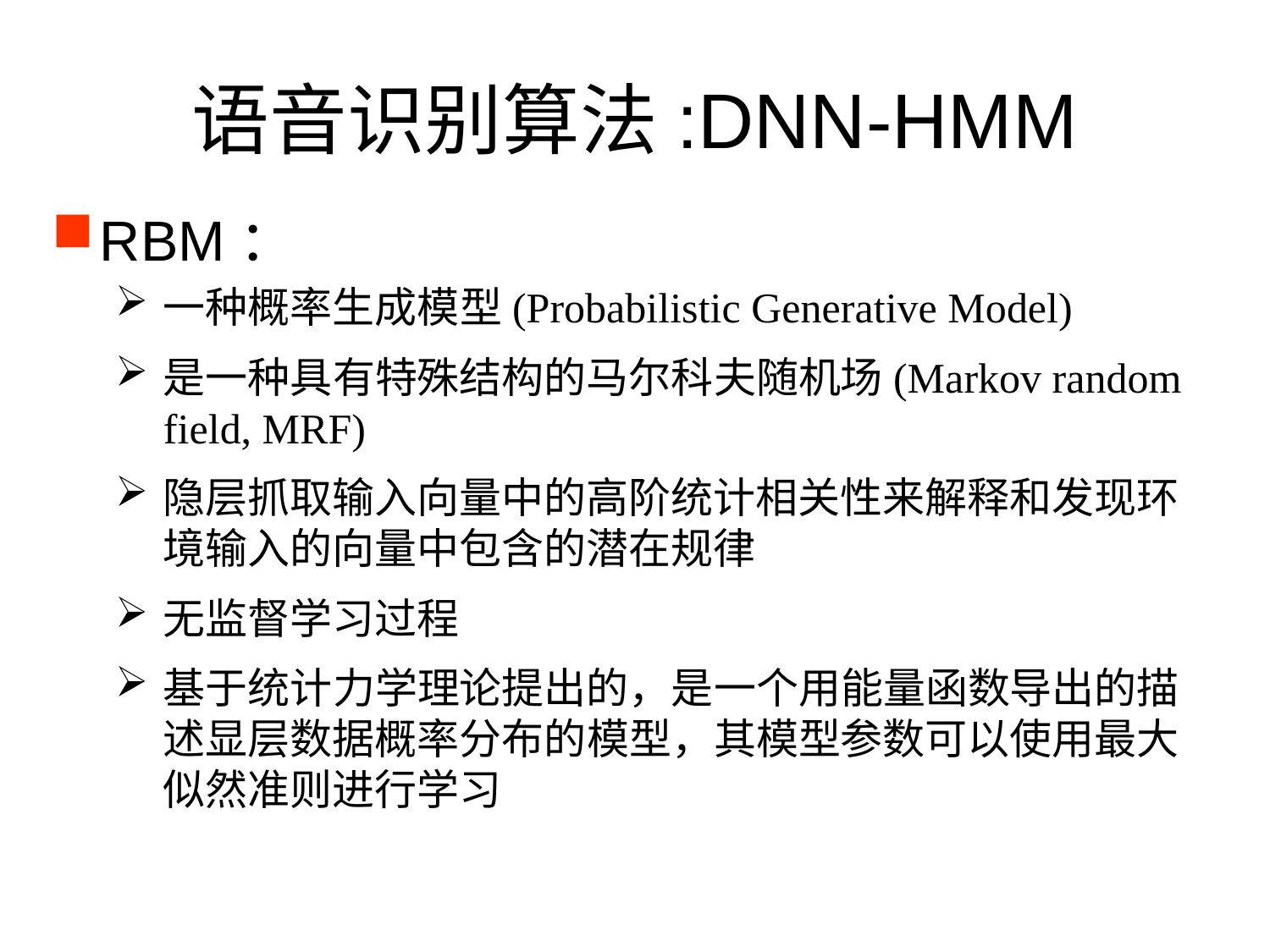

# 语音识别算法:DNN-HMM
RBM：
一种概率生成模型(Probabilistic Generative Model)
是一种具有特殊结构的马尔科夫随机场(Markov random field, MRF)
隐层抓取输入向量中的高阶统计相关性来解释和发现环境输入的向量中包含的潜在规律
无监督学习过程
基于统计力学理论提出的，是一个用能量函数导出的描述显层数据概率分布的模型，其模型参数可以使用最大似然准则进行学习